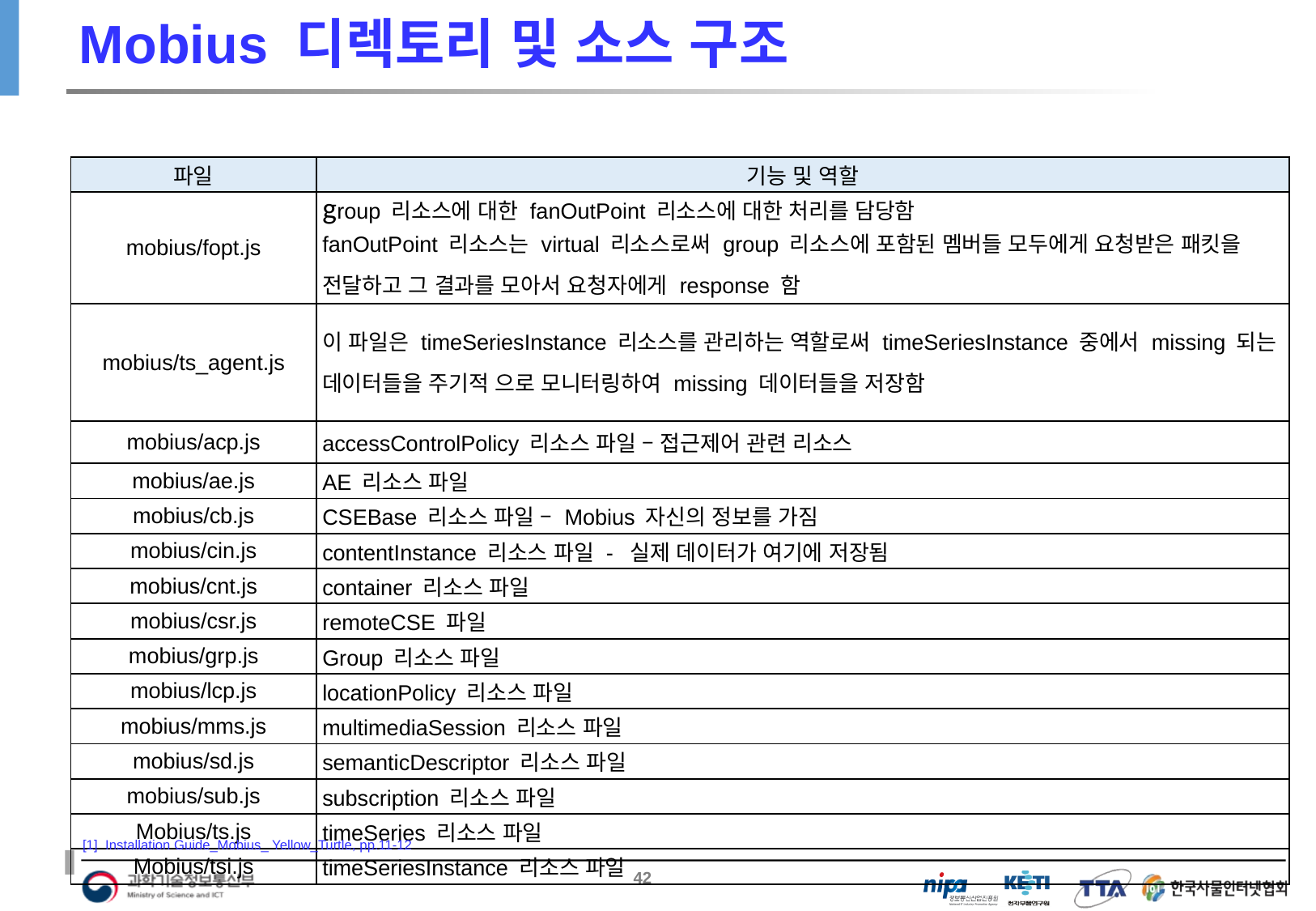

# Mobius 디렉토리 및 소스 구조
| 파일 | 기능 및 역할 |
| --- | --- |
| mobius/fopt.js | group 리소스에 대한 fanOutPoint 리소스에 대한 처리를 담당함 fanOutPoint 리소스는 virtual 리소스로써 group 리소스에 포함된 멤버들 모두에게 요청받은 패킷을 전달하고 그 결과를 모아서 요청자에게 response 함 |
| mobius/ts\_agent.js | 이 파일은 timeSeriesInstance 리소스를 관리하는 역할로써 timeSeriesInstance 중에서 missing 되는 데이터들을 주기적 으로 모니터링하여 missing 데이터들을 저장함 |
| mobius/acp.js | accessControlPolicy 리소스 파일 – 접근제어 관련 리소스 |
| mobius/ae.js | AE 리소스 파일 |
| mobius/cb.js | CSEBase 리소스 파일 – Mobius 자신의 정보를 가짐 |
| mobius/cin.js | contentInstance 리소스 파일 - 실제 데이터가 여기에 저장됨 |
| mobius/cnt.js | container 리소스 파일 |
| mobius/csr.js | remoteCSE 파일 |
| mobius/grp.js | Group 리소스 파일 |
| mobius/lcp.js | locationPolicy 리소스 파일 |
| mobius/mms.js | multimediaSession 리소스 파일 |
| mobius/sd.js | semanticDescriptor 리소스 파일 |
| mobius/sub.js | subscription 리소스 파일 |
| Mobius/ts.js | timeSeries 리소스 파일 |
| Mobius/tsi.js | timeSeriesInstance 리소스 파일 |
[1]  Installation Guide_Mobius_ Yellow_Turtle, pp.11-12